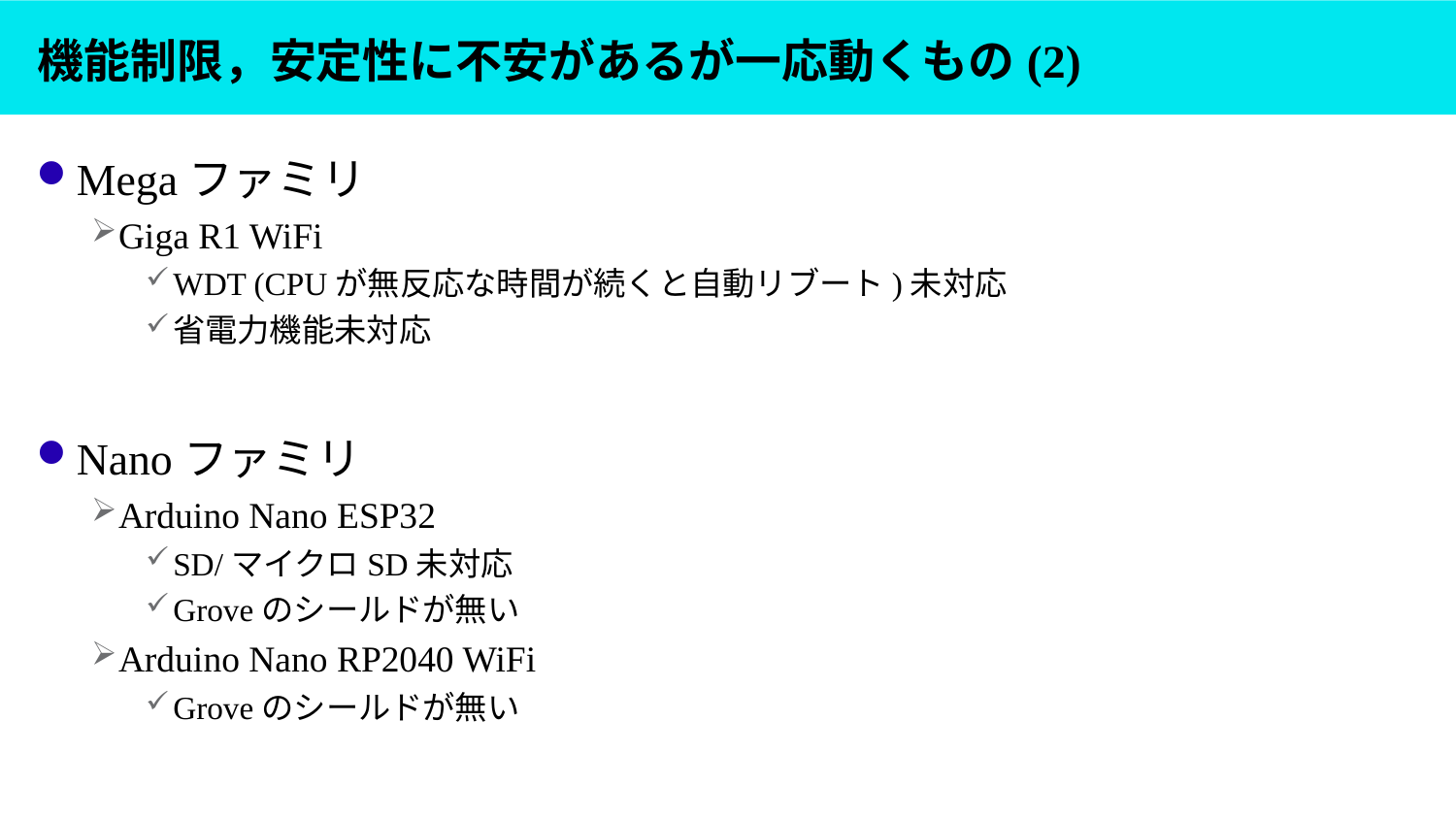

# 機能制限，安定性に不安があるが一応動くもの(2)
Megaファミリ
Giga R1 WiFi
WDT (CPUが無反応な時間が続くと自動リブート)未対応
省電力機能未対応

Nanoファミリ
Arduino Nano ESP32
SD/マイクロSD未対応
Groveのシールドが無い
Arduino Nano RP2040 WiFi
Groveのシールドが無い